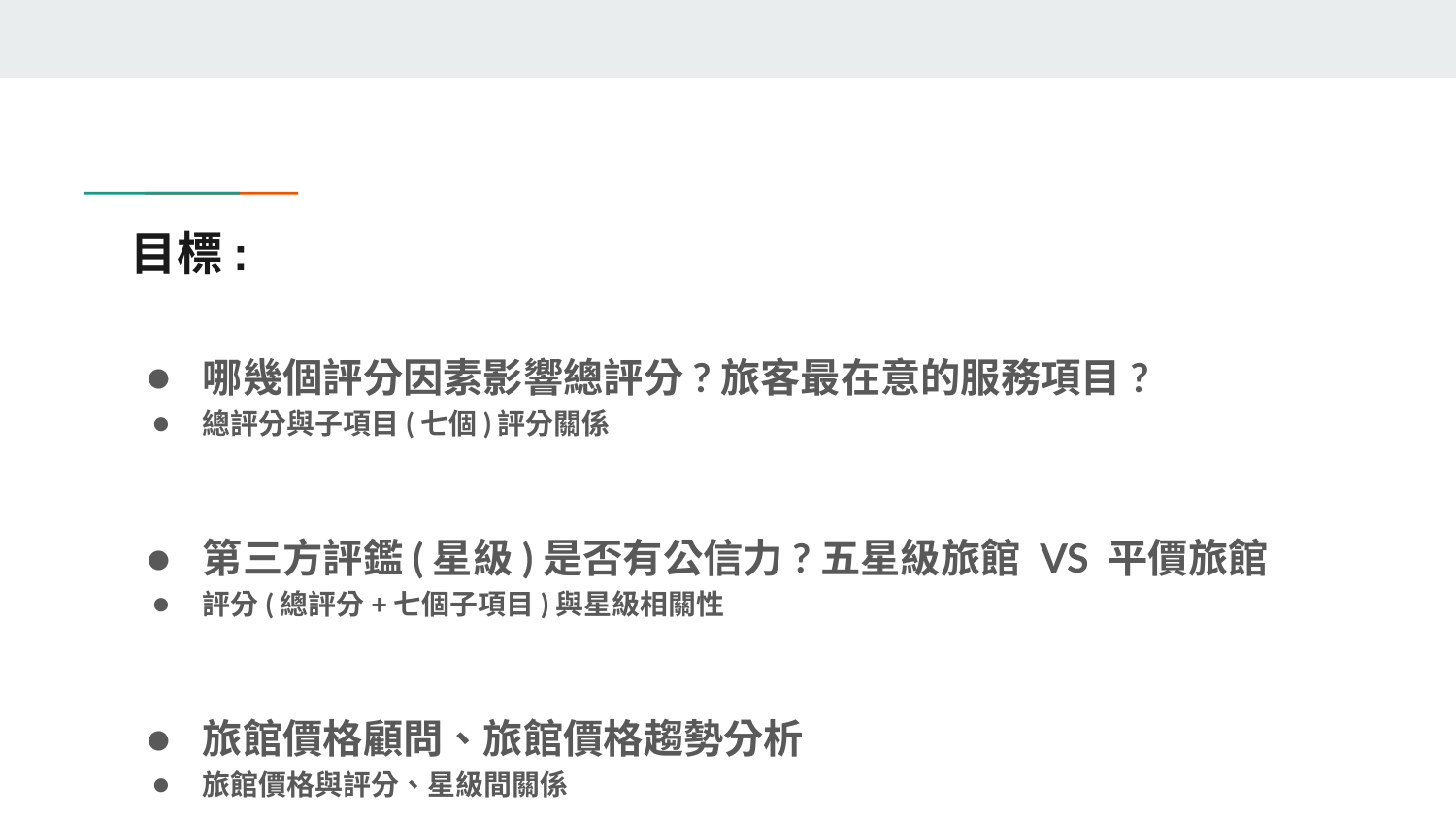

# 目標:
哪幾個評分因素影響總評分?旅客最在意的服務項目?
總評分與子項目(七個)評分關係

第三方評鑑(星級)是否有公信力?五星級旅館 VS 平價旅館
評分(總評分+七個子項目)與星級相關性

旅館價格顧問、旅館價格趨勢分析
旅館價格與評分、星級間關係